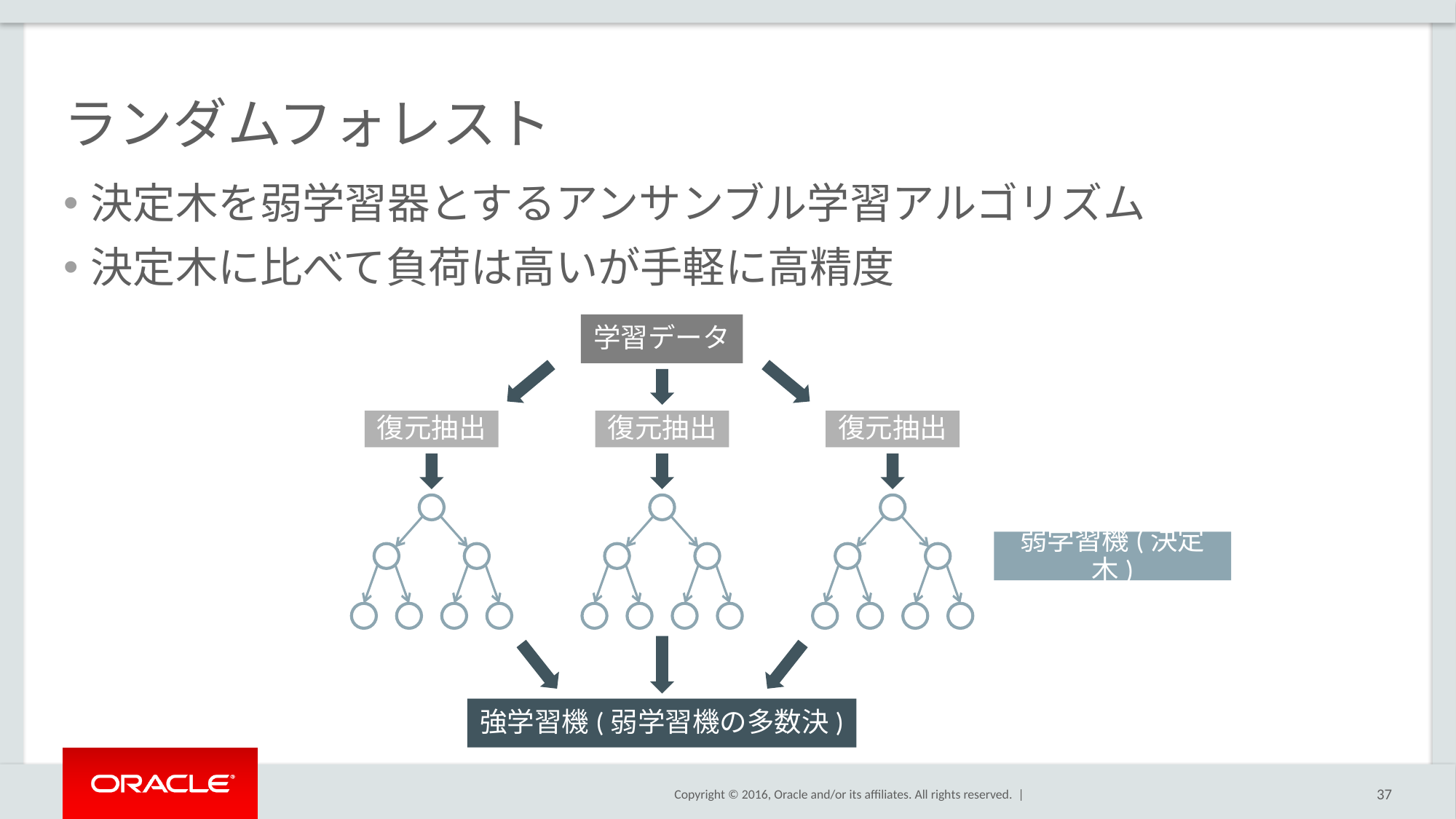

# ランダムフォレスト
決定木を弱学習器とするアンサンブル学習アルゴリズム
決定木に比べて負荷は高いが手軽に高精度

学習データ

復元抽出
復元抽出
復元抽出

弱学習機(決定木)

強学習機(弱学習機の多数決)
37